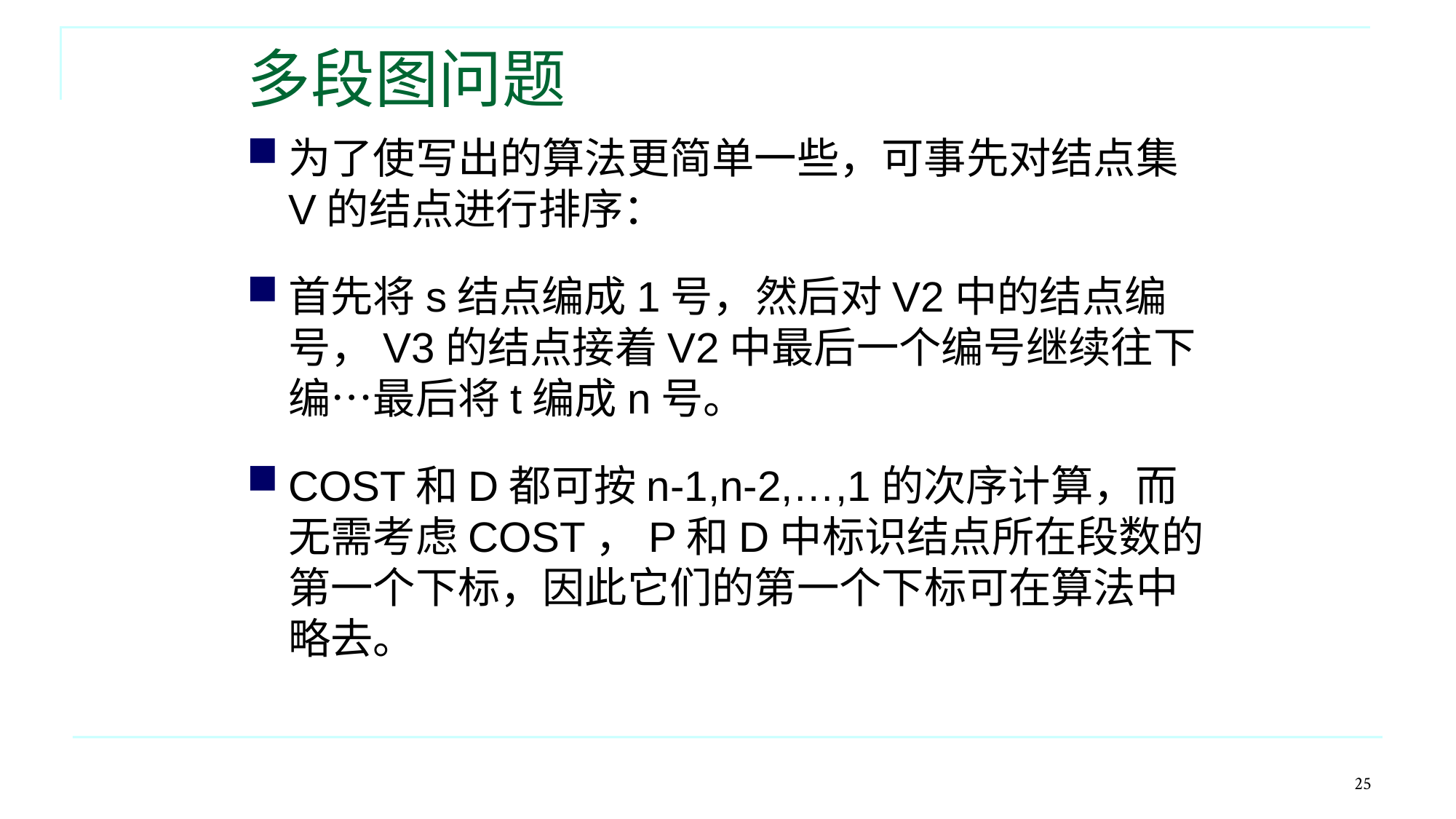

# 多段图问题
为了使写出的算法更简单一些，可事先对结点集V的结点进行排序：
首先将s结点编成1号，然后对V2中的结点编号，V3的结点接着V2中最后一个编号继续往下编…最后将t编成n号。
COST和D都可按n-1,n-2,…,1的次序计算，而无需考虑COST，P和D中标识结点所在段数的第一个下标，因此它们的第一个下标可在算法中略去。
25